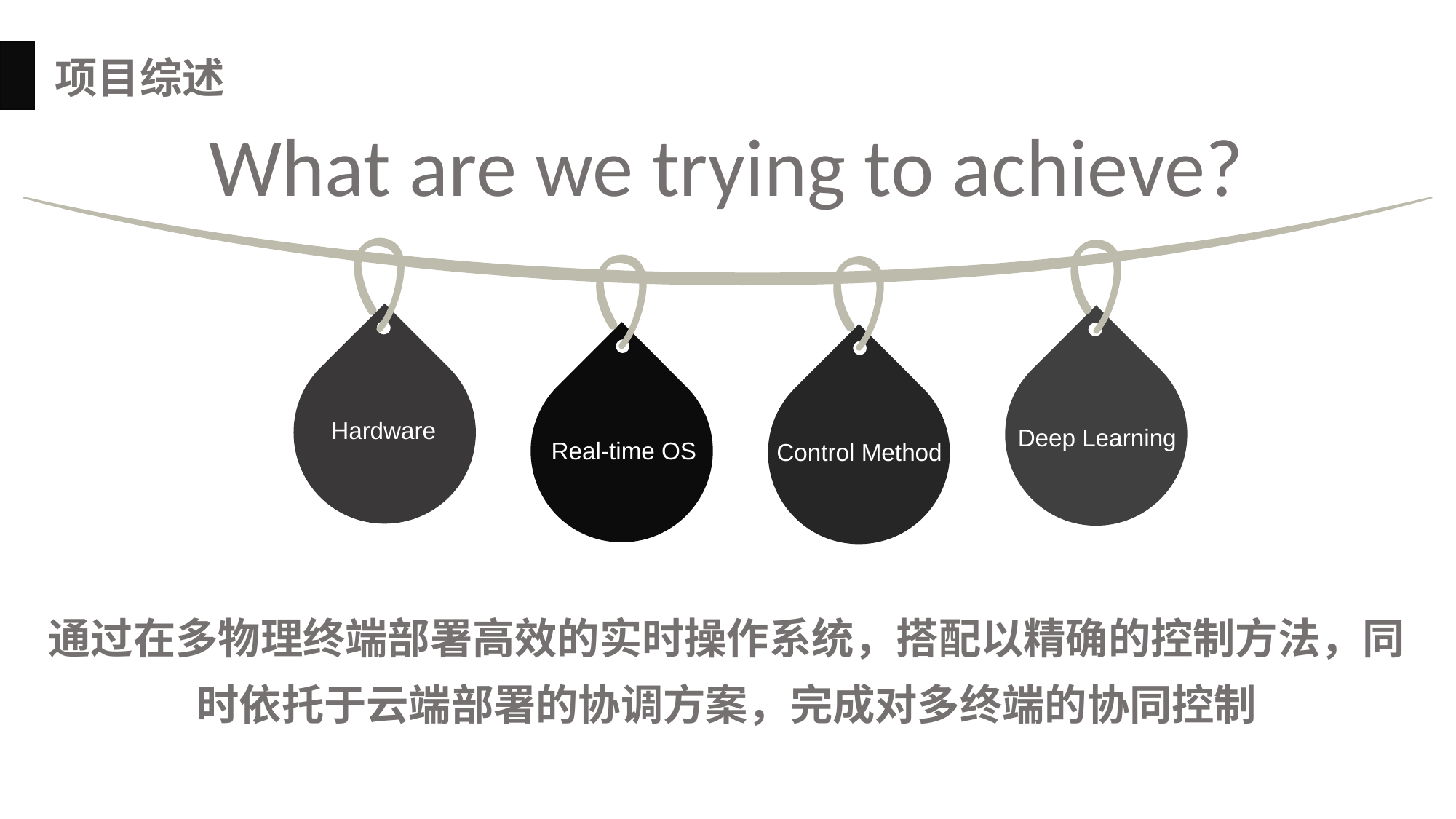

项目综述
What are we trying to achieve?

Hardware

Deep Learning

Real-time OS

Control Method
通过在多物理终端部署高效的实时操作系统，搭配以精确的控制方法，同时依托于云端部署的协调方案，完成对多终端的协同控制